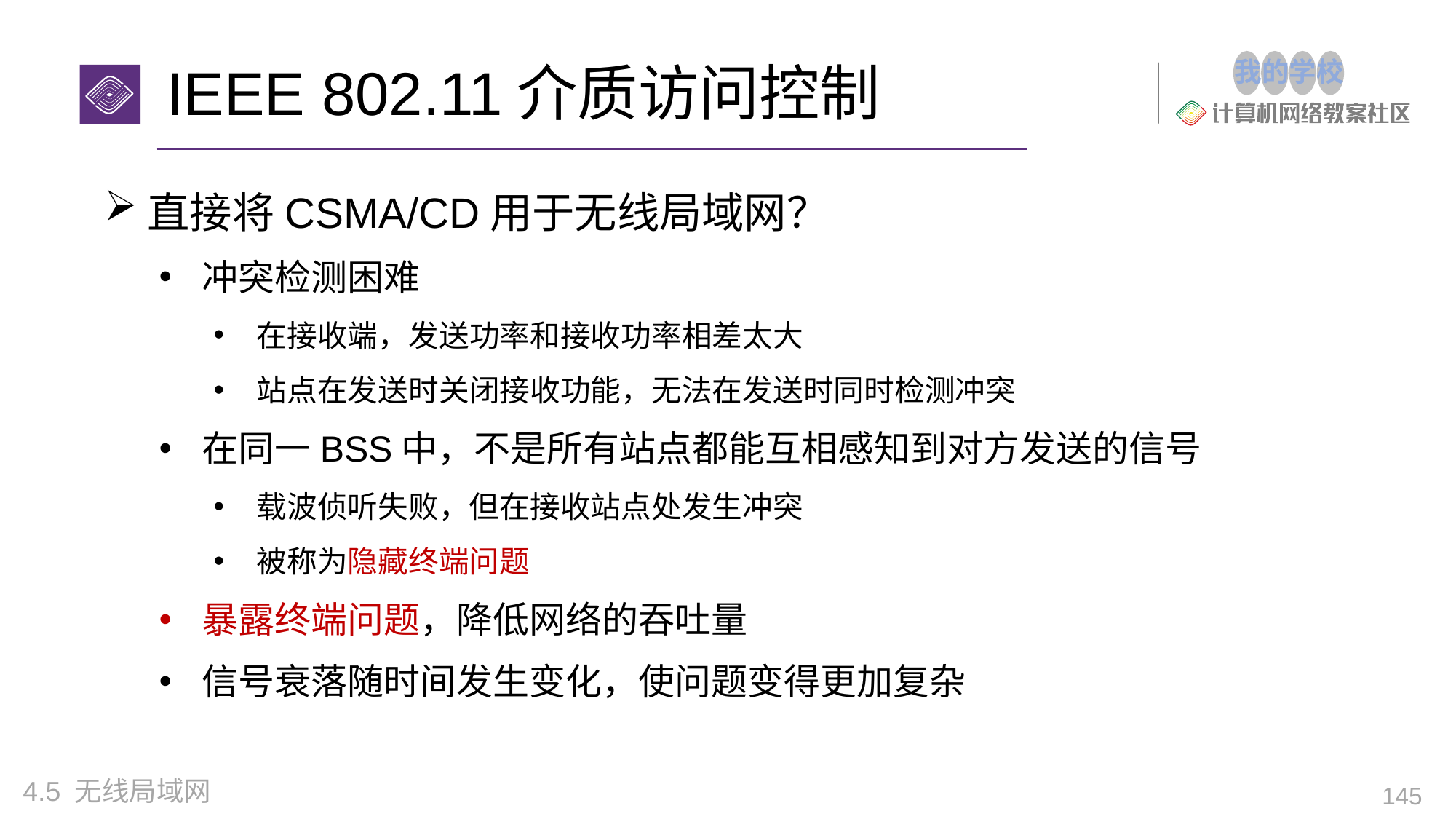

# IEEE 802.11介质访问控制
直接将CSMA/CD用于无线局域网？
冲突检测困难
在接收端，发送功率和接收功率相差太大
站点在发送时关闭接收功能，无法在发送时同时检测冲突
在同一BSS中，不是所有站点都能互相感知到对方发送的信号
载波侦听失败，但在接收站点处发生冲突
被称为隐藏终端问题
暴露终端问题，降低网络的吞吐量
信号衰落随时间发生变化，使问题变得更加复杂
4.5 无线局域网
145